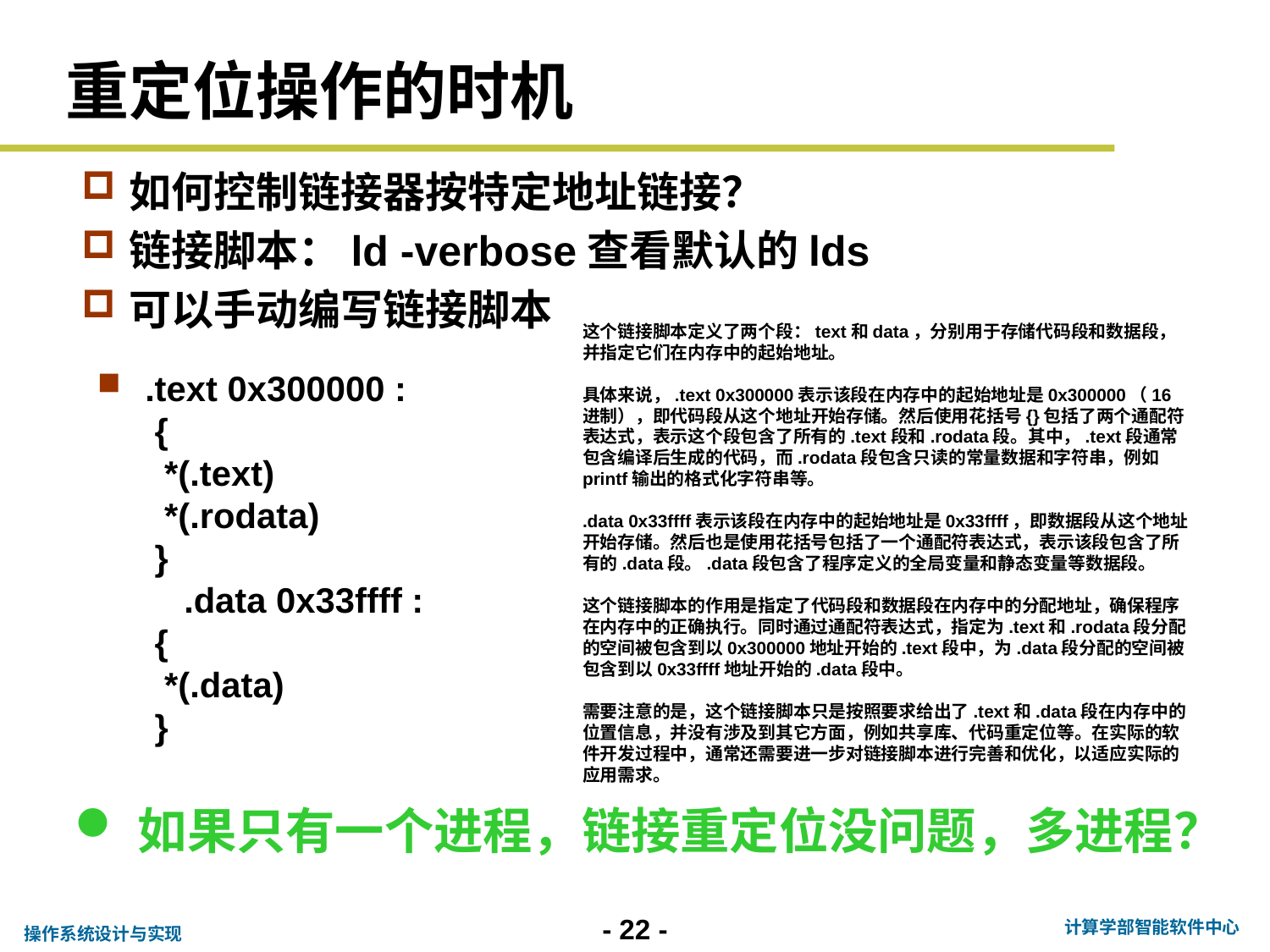

# 重定位操作的时机
如何控制链接器按特定地址链接？
链接脚本：ld -verbose查看默认的lds
可以手动编写链接脚本
这个链接脚本定义了两个段：text和data，分别用于存储代码段和数据段，并指定它们在内存中的起始地址。

具体来说，.text 0x300000表示该段在内存中的起始地址是0x300000（16进制），即代码段从这个地址开始存储。然后使用花括号{}包括了两个通配符表达式，表示这个段包含了所有的.text段和.rodata段。其中，.text段通常包含编译后生成的代码，而.rodata段包含只读的常量数据和字符串，例如printf输出的格式化字符串等。

.data 0x33ffff表示该段在内存中的起始地址是0x33ffff，即数据段从这个地址开始存储。然后也是使用花括号包括了一个通配符表达式，表示该段包含了所有的.data段。.data段包含了程序定义的全局变量和静态变量等数据段。

这个链接脚本的作用是指定了代码段和数据段在内存中的分配地址，确保程序在内存中的正确执行。同时通过通配符表达式，指定为.text和.rodata段分配的空间被包含到以0x300000地址开始的.text段中，为.data段分配的空间被包含到以0x33ffff地址开始的.data段中。

需要注意的是，这个链接脚本只是按照要求给出了.text和.data段在内存中的位置信息，并没有涉及到其它方面，例如共享库、代码重定位等。在实际的软件开发过程中，通常还需要进一步对链接脚本进行完善和优化，以适应实际的应用需求。
.text 0x300000 :
 {
  *(.text)
  *(.rodata)
 }
    .data 0x33ffff : 
 {
  *(.data)
 }
如果只有一个进程，链接重定位没问题，多进程？